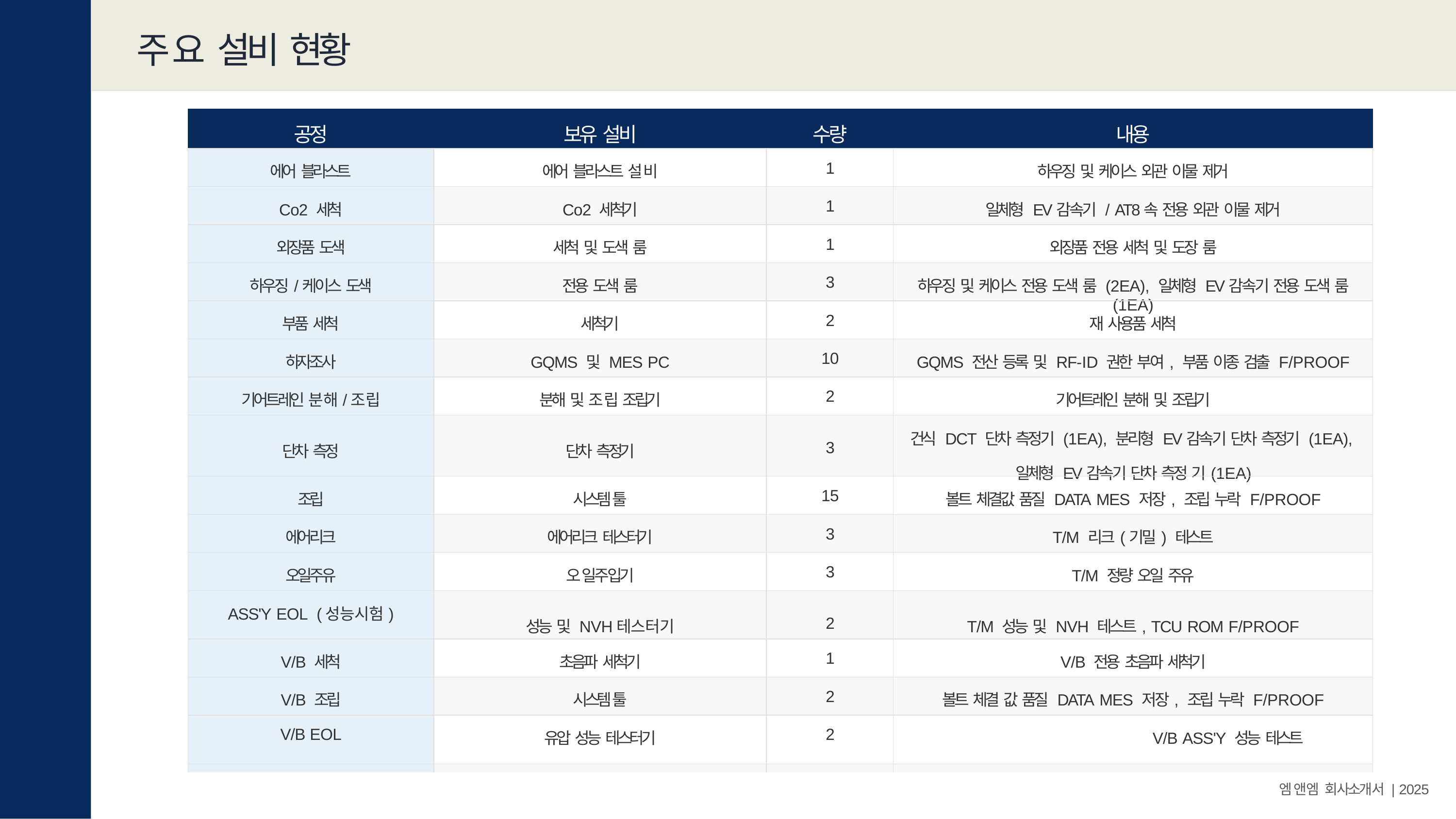

# 주 요  설 비  현 황
| 공정 | 보유 설비 | 수량 | 내용 |
| --- | --- | --- | --- |
| 에어 블라스트 | 에어 블라스트 설 비 | 1 | 하우징 및 케이스 외관 이물 제거 |
| Co2 세척 | Co2 세척기 | 1 | 일체형 EV감속기 / AT8속 전용 외관 이물 제거 |
| 외장품 도색 | 세척 및 도색 룸 | 1 | 외장품 전용 세척 및 도장 룸 |
| 하우징/케이스 도색 | 전용 도색 룸 | 3 | 하우징 및 케이스 전용 도색 룸 (2EA), 일체형 EV감속기 전용 도색 룸 (1EA) |
| 부품 세척 | 세척기 | 2 | 재 사용품 세척 |
| 하자조사 | GQMS 및 MES PC | 10 | GQMS 전산 등록 및 RF-ID 권한 부여, 부품 이종 검출 F/PROOF |
| 기어트레인 분해/조립 | 분해 및 조 립 조립기 | 2 | 기어트레인 분해 및 조립기 |
| 단차 측정 | 단차 측정기 | 3 | 건식 DCT 단차 측정기 (1EA), 분리형 EV감속기 단차 측정기 (1EA), 일체형 EV감속기 단차 측정 기(1EA) |
| 조립 | 시스템 툴 | 15 | 볼트 체결값 품질 DATA MES 저장, 조립 누락 F/PROOF |
| 에어리크 | 에어리크 테스터기 | 3 | T/M 리크(기밀) 테스트 |
| 오일주유 | 오 일 주 입기 | 3 | T/M 정량 오일 주유 |
| ASS'Y EOL (성능시험) | 성능 및 NVH테스터기 | 2 | T/M 성능 및 NVH 테스트, TCU ROM F/PROOF |
| V/B 세척 | 초음파 세척기 | 1 | V/B 전용 초음파 세척기 |
| V/B 조립 | 시스템 툴 | 2 | 볼트 체결 값 품질 DATA MES 저장, 조립 누락 F/PROOF |
| V/B EOL | 유압 성능 테스터기 | 2 | V/B ASS'Y 성능 테스트 |
|  |  |  |  |
엠 앤 엠  회 사소개 서 | 2025